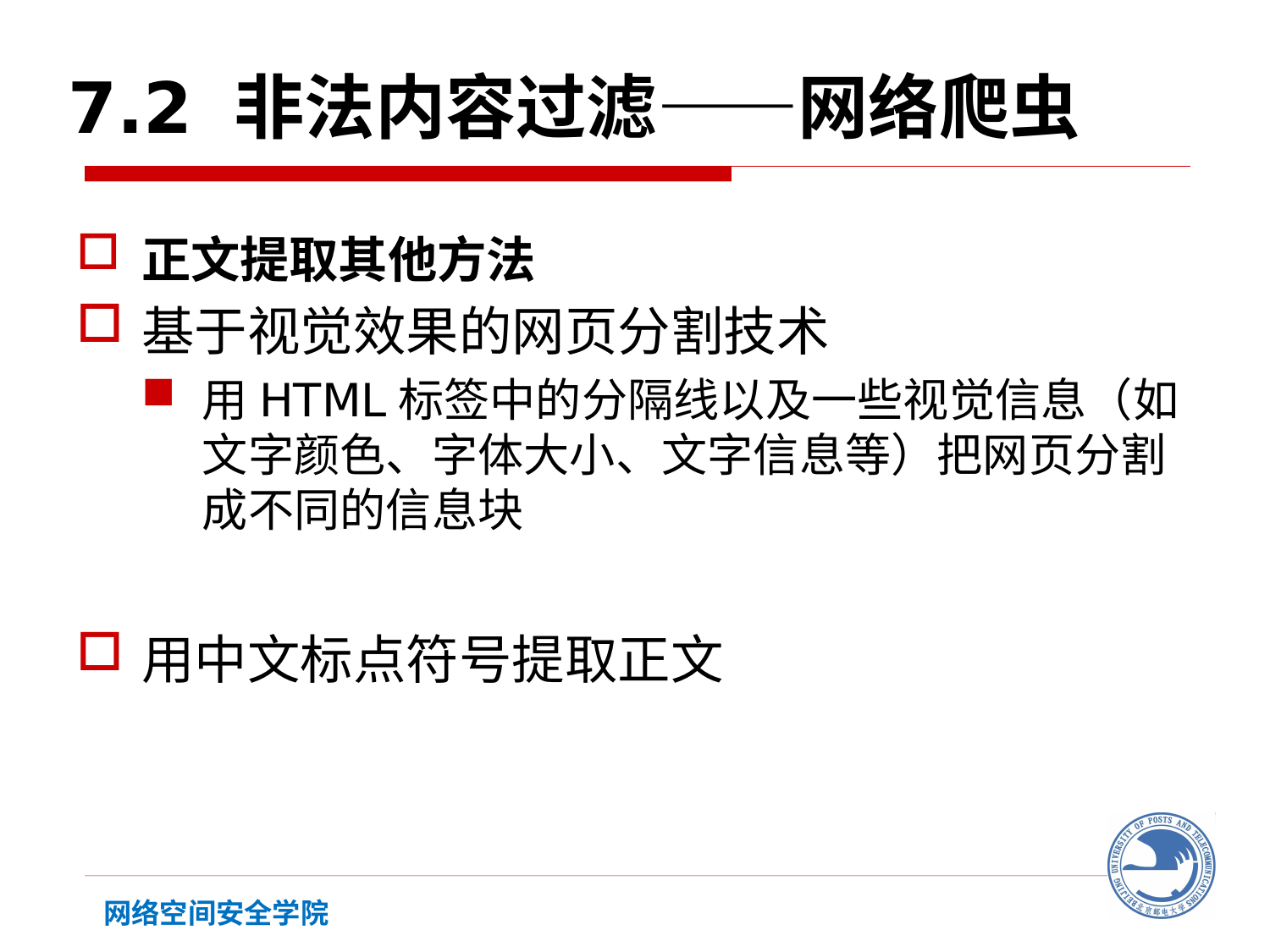

7.2 非法内容过滤——网络爬虫
正文提取其他方法
基于视觉效果的网页分割技术
用HTML标签中的分隔线以及一些视觉信息（如文字颜色、字体大小、文字信息等）把网页分割成不同的信息块

用中文标点符号提取正文
38